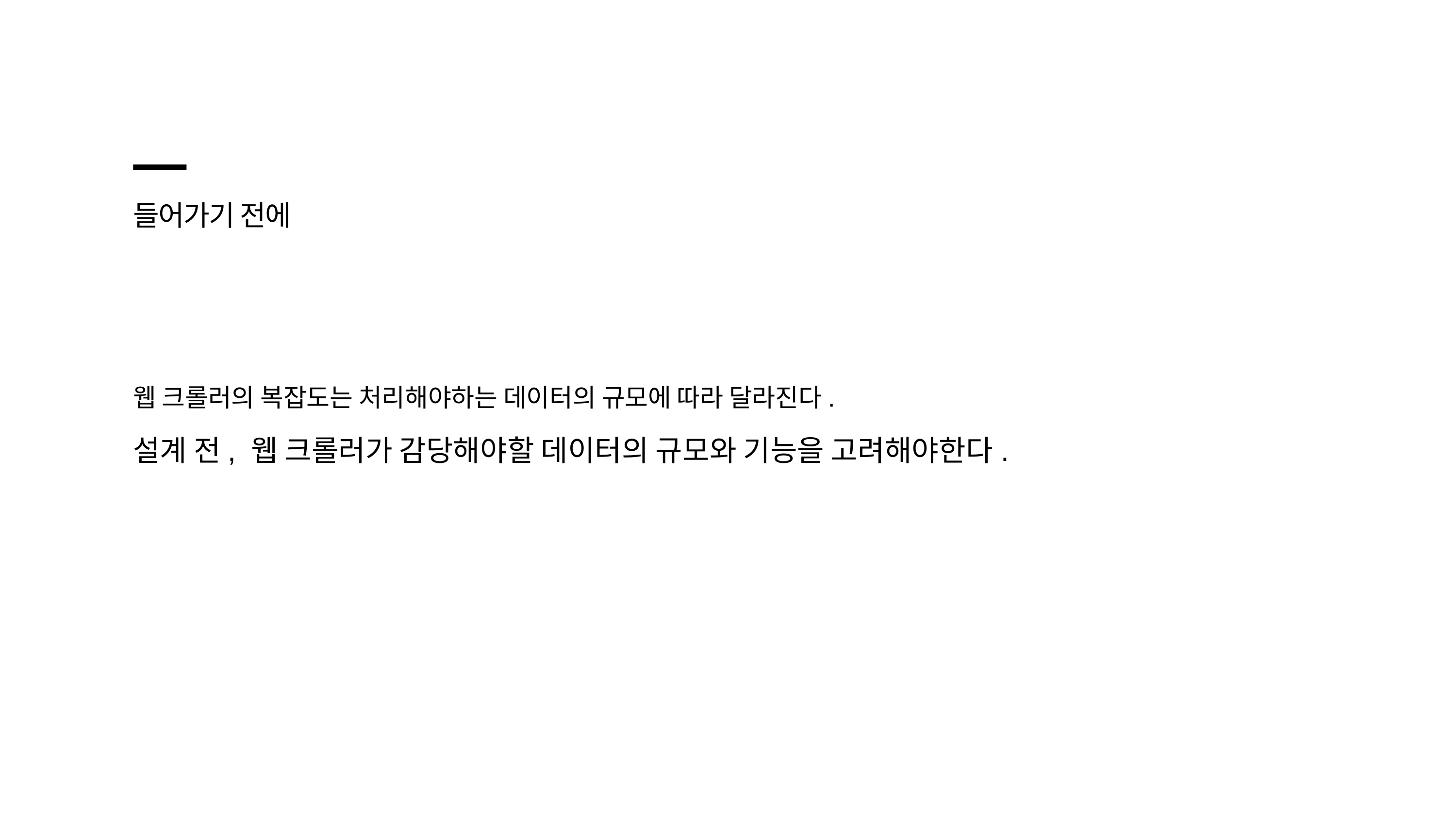

들어가기 전에
웹 크롤러의 복잡도는 처리해야하는 데이터의 규모에 따라 달라진다.
설계 전, 웹 크롤러가 감당해야할 데이터의 규모와 기능을 고려해야한다.